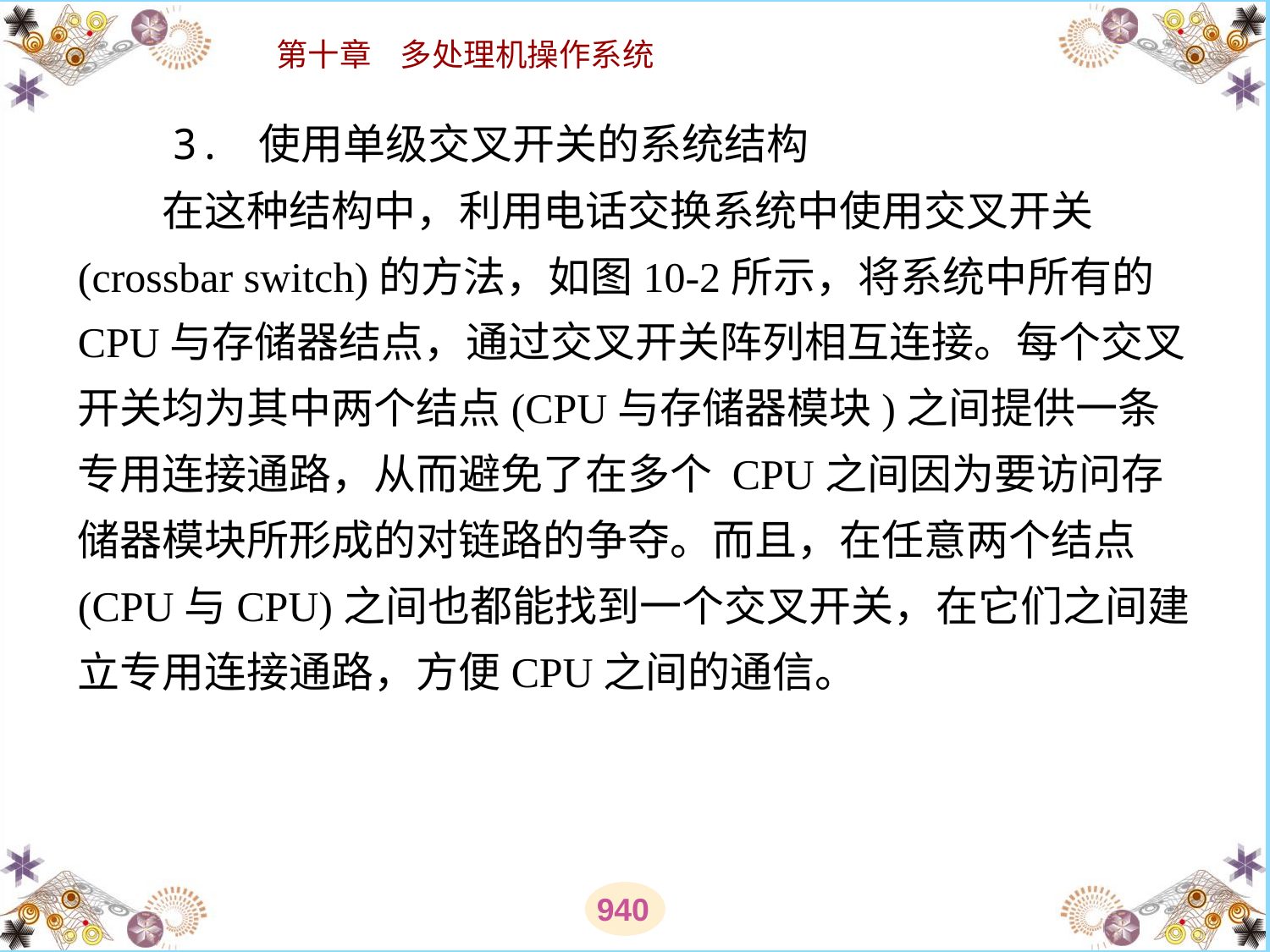

# 3. 使用单级交叉开关的系统结构 　　在这种结构中，利用电话交换系统中使用交叉开关(crossbar switch)的方法，如图10-2所示，将系统中所有的CPU与存储器结点，通过交叉开关阵列相互连接。每个交叉开关均为其中两个结点(CPU与存储器模块)之间提供一条专用连接通路，从而避免了在多个 CPU之间因为要访问存储器模块所形成的对链路的争夺。而且，在任意两个结点(CPU与CPU)之间也都能找到一个交叉开关，在它们之间建立专用连接通路，方便CPU之间的通信。